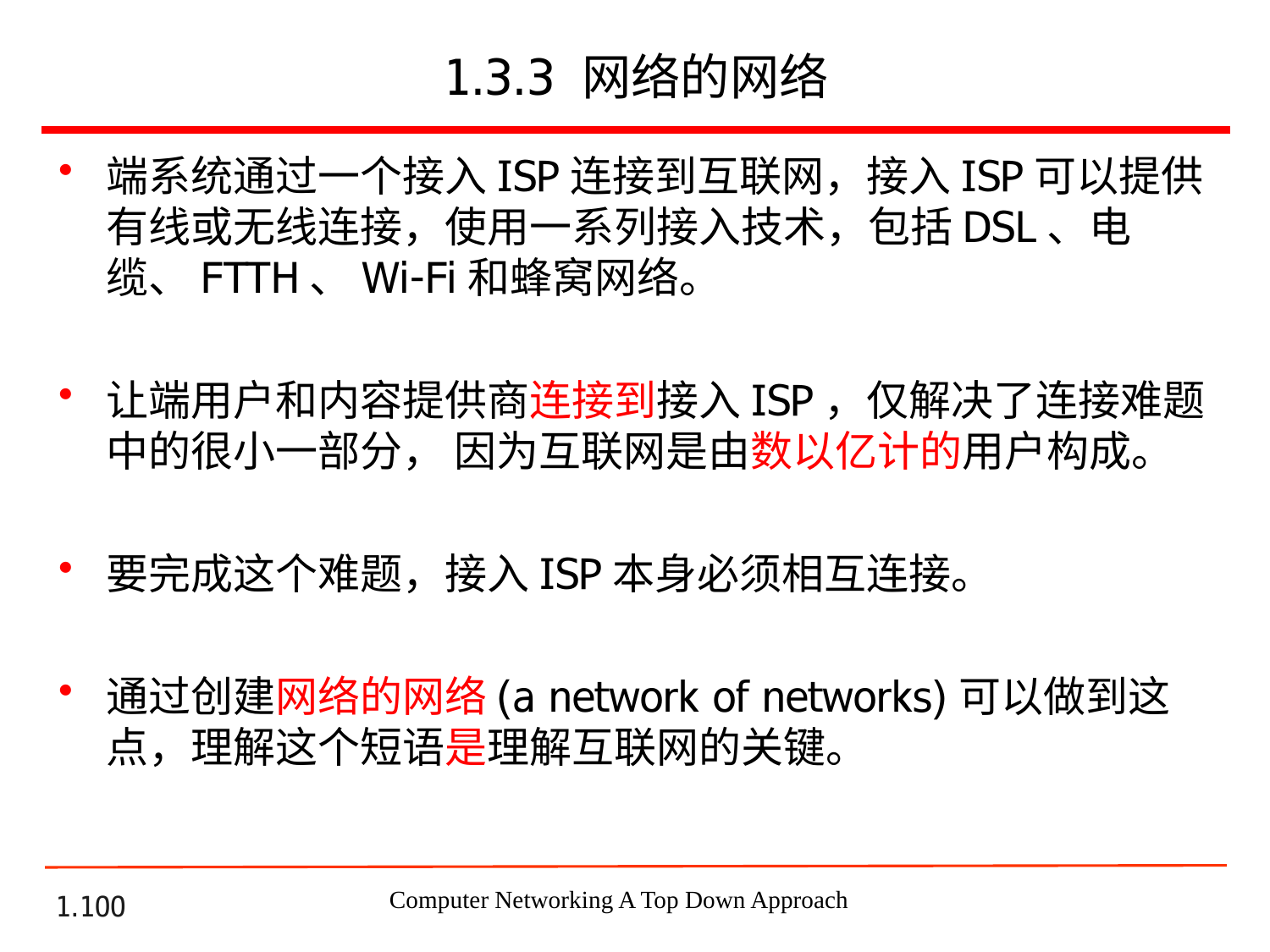

# 1.3.3 网络的网络
端系统通过一个接入ISP连接到互联网，接入ISP可以提供有线或无线连接，使用一系列接入技术，包括DSL、电缆、FTTH、Wi-Fi和蜂窝网络。

让端用户和内容提供商连接到接入ISP，仅解决了连接难题中的很小一部分， 因为互联网是由数以亿计的用户构成。

要完成这个难题，接入ISP本身必须相互连接。

通过创建网络的网络(a network of networks)可以做到这点，理解这个短语是理解互联网的关键。